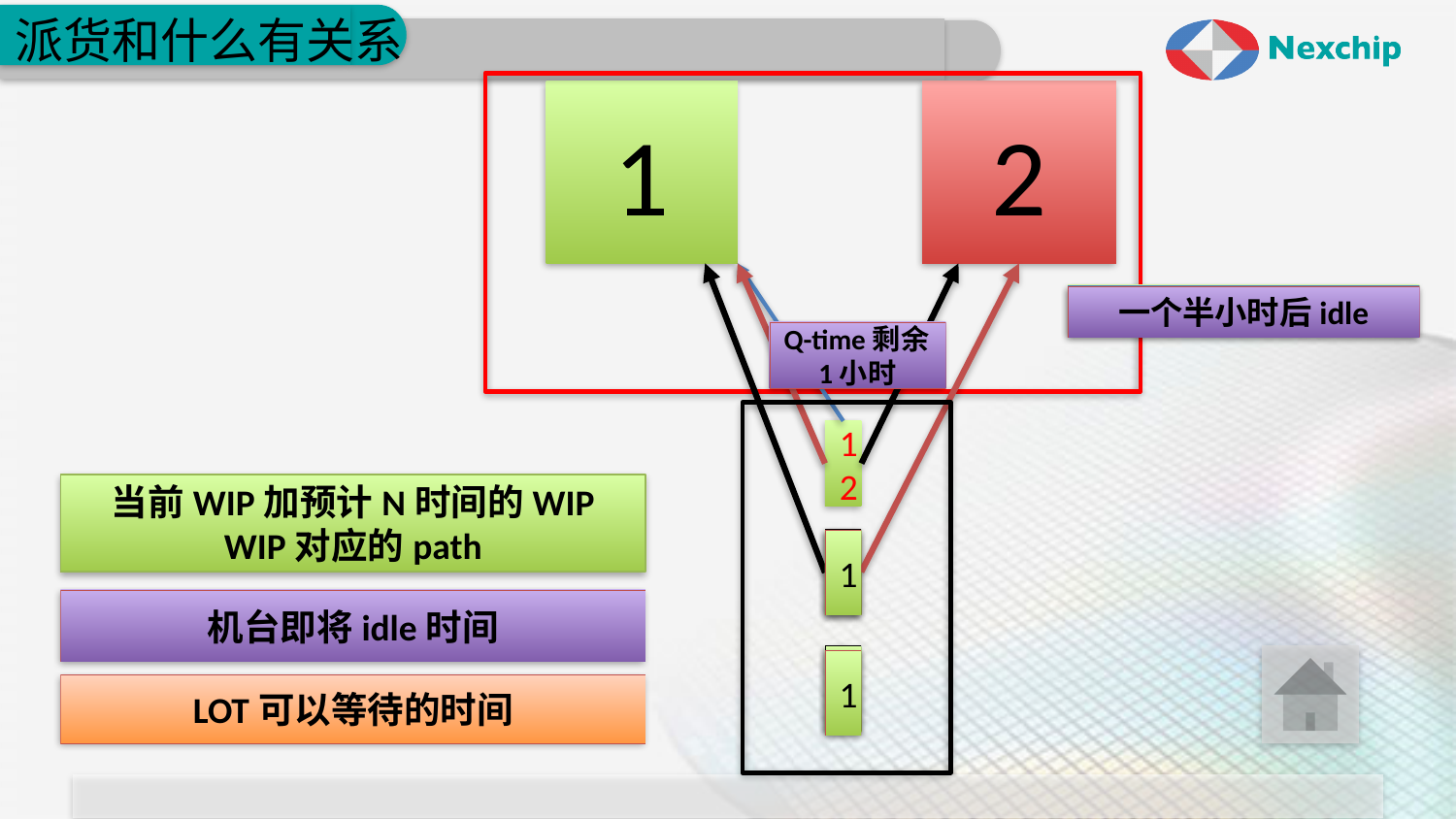

# 派货和什么有关系

1
2
十分钟后idle
一个半小时后idle
？？
Q-time剩余1小时

12
当前WIP加预计N时间的WIP
WIP对应的path
2
1
1
机台即将idle时间
2

1
1
LOT可以等待的时间